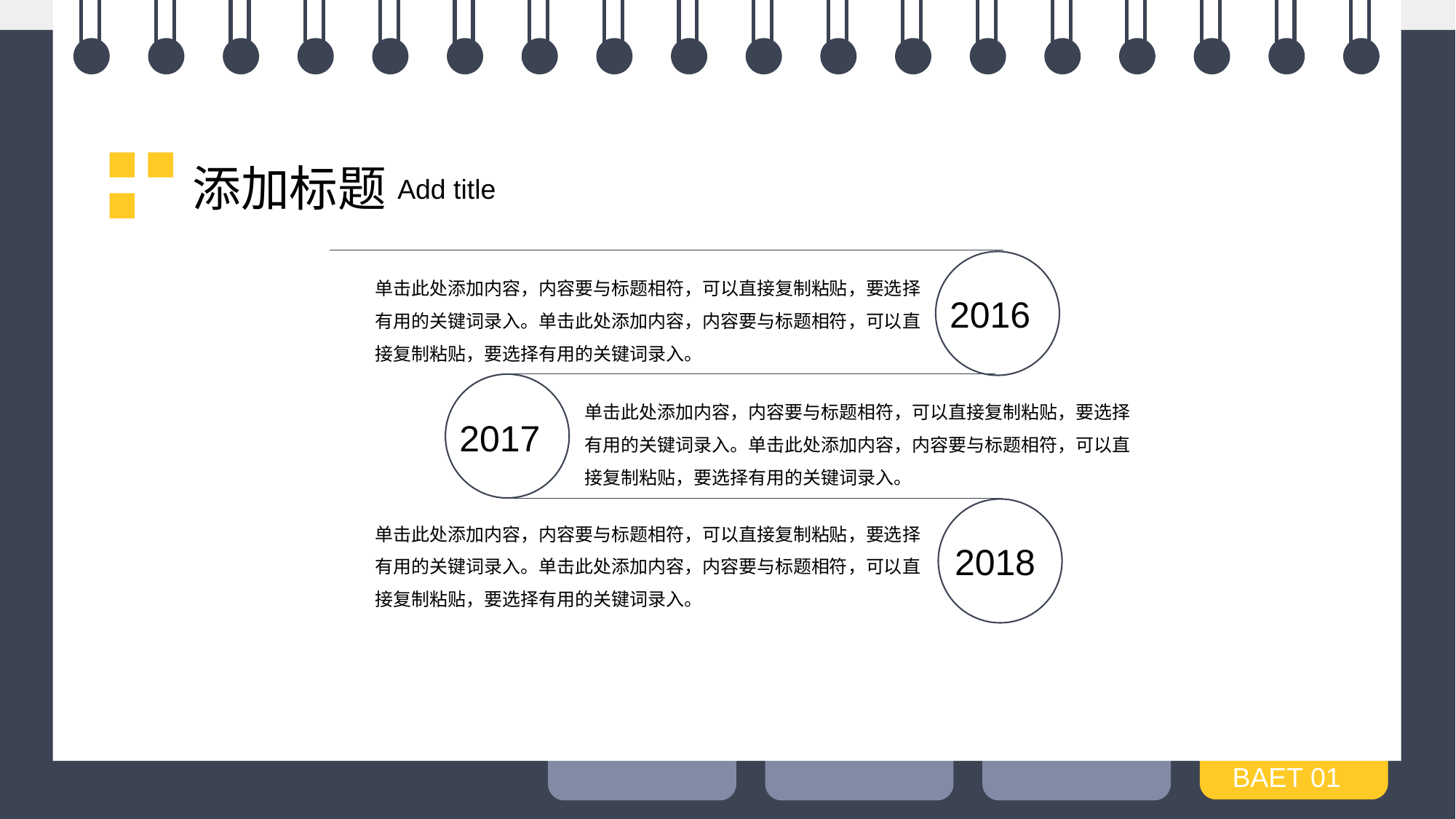

添加标题
Add title

2016
单击此处添加内容，内容要与标题相符，可以直接复制粘贴，要选择有用的关键词录入。单击此处添加内容，内容要与标题相符，可以直接复制粘贴，要选择有用的关键词录入。

2017
单击此处添加内容，内容要与标题相符，可以直接复制粘贴，要选择有用的关键词录入。单击此处添加内容，内容要与标题相符，可以直接复制粘贴，要选择有用的关键词录入。

2018
单击此处添加内容，内容要与标题相符，可以直接复制粘贴，要选择有用的关键词录入。单击此处添加内容，内容要与标题相符，可以直接复制粘贴，要选择有用的关键词录入。

BAET 01